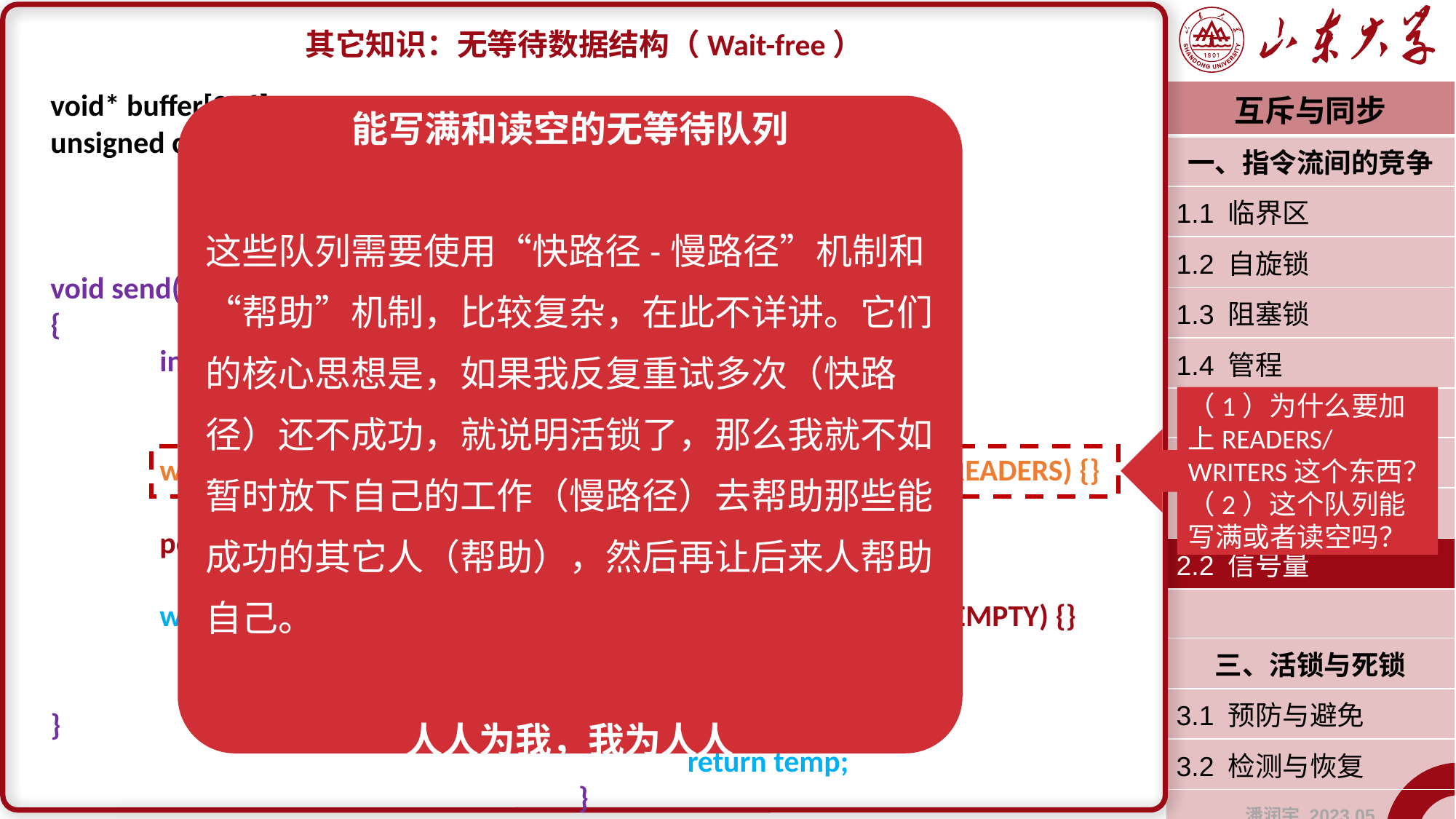

其它知识：无等待数据结构（Wait-free）
void* buffer[256];
unsigned char read = write = 0;

生产者

void send(void* item)
{
	int pos;

	while (read - write < WRITERS) {}

	pos = faa(&write);

	while(cas(EMPTY,
		   item,
		   &buffer[pos]) == 0) {}
}

消费者

void* recv(void)
{
	int pos;
	void* temp;

	while (write - read < READERS) {}

	pos = faa(&read);

	while(buffer[pos] == EMPTY) {}
	temp = buffer[pos];
	buffer[pos] = EMPTY;

	return temp;
}
| 互斥与同步 |
| --- |
| 一、指令流间的竞争 |
| 1.1 临界区 |
| 1.2 自旋锁 |
| 1.3 阻塞锁 |
| 1.4 管程 |
|  |
| 二、指令流间的合作 |
| 2.1 条件变量 |
| 2.2 信号量 |
|  |
| 三、活锁与死锁 |
| 3.1 预防与避免 |
| 3.2 检测与恢复 |
| 潘润宇 2023.05 |
能写满和读空的无等待队列

这些队列需要使用“快路径-慢路径”机制和“帮助”机制，比较复杂，在此不详讲。它们的核心思想是，如果我反复重试多次（快路径）还不成功，就说明活锁了，那么我就不如暂时放下自己的工作（慢路径）去帮助那些能成功的其它人（帮助），然后再让后来人帮助自己。

人人为我，我为人人
（1）为什么要加上READERS/WRITERS这个东西？
（2）这个队列能写满或者读空吗？